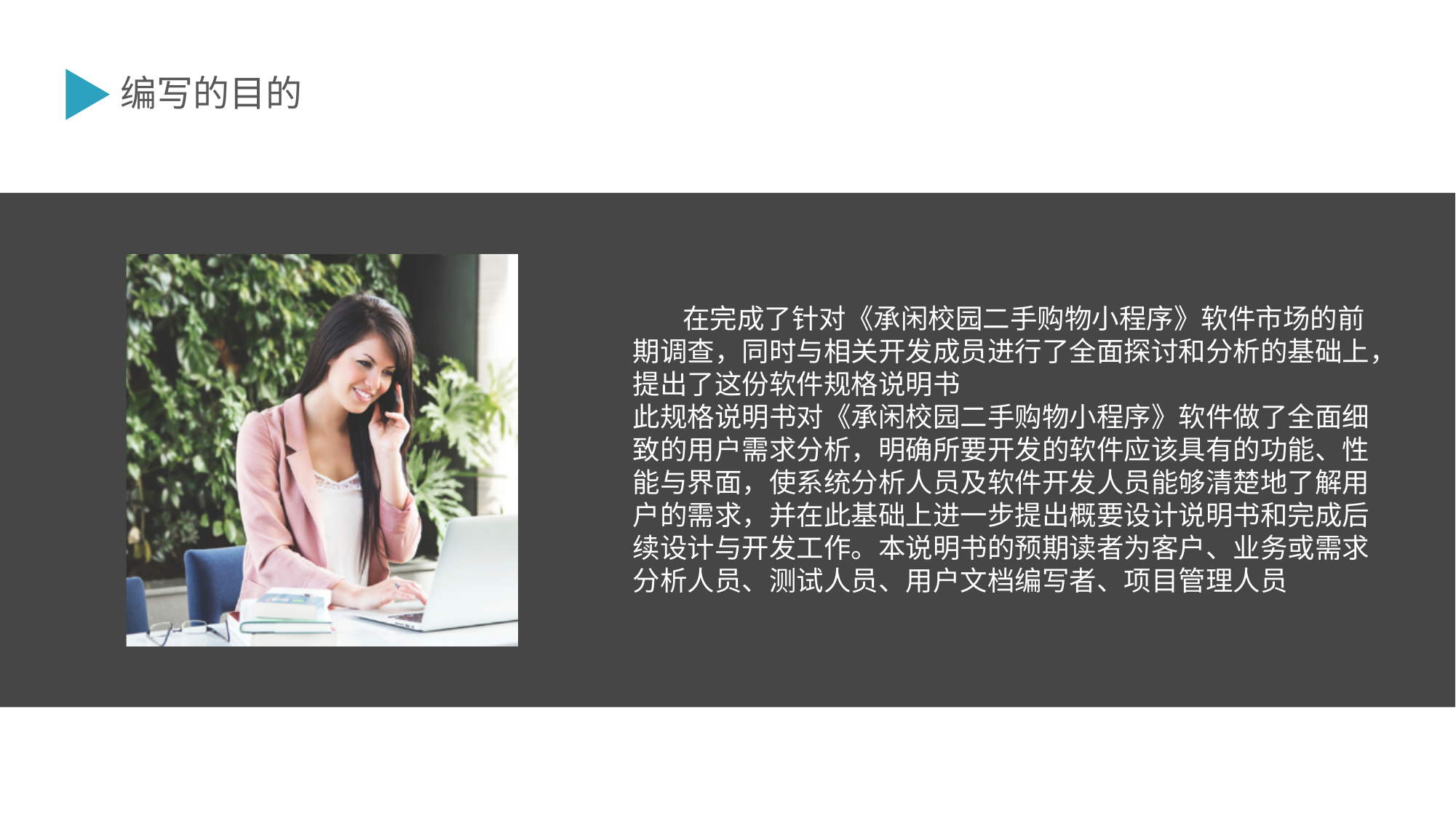

编写的目的

       在完成了针对《承闲校园二手购物小程序》软件市场的前期调查，同时与相关开发成员进行了全面探讨和分析的基础上，提出了这份软件规格说明书
此规格说明书对《承闲校园二手购物小程序》软件做了全面细致的用户需求分析，明确所要开发的软件应该具有的功能、性能与界面，使系统分析人员及软件开发人员能够清楚地了解用户的需求，并在此基础上进一步提出概要设计说明书和完成后续设计与开发工作。本说明书的预期读者为客户、业务或需求分析人员、测试人员、用户文档编写者、项目管理人员